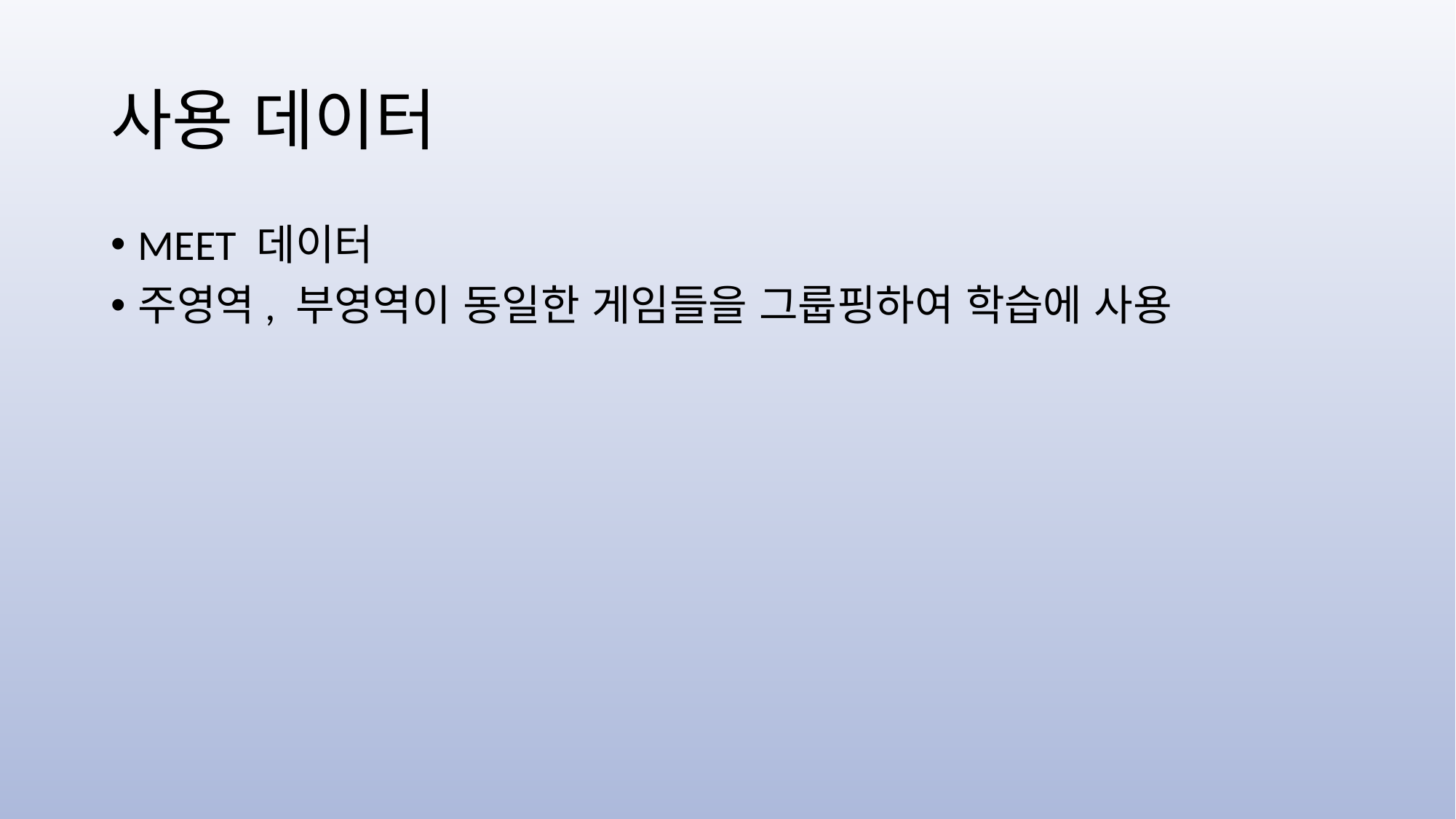

# 사용 데이터
MEET 데이터
주영역, 부영역이 동일한 게임들을 그룹핑하여 학습에 사용